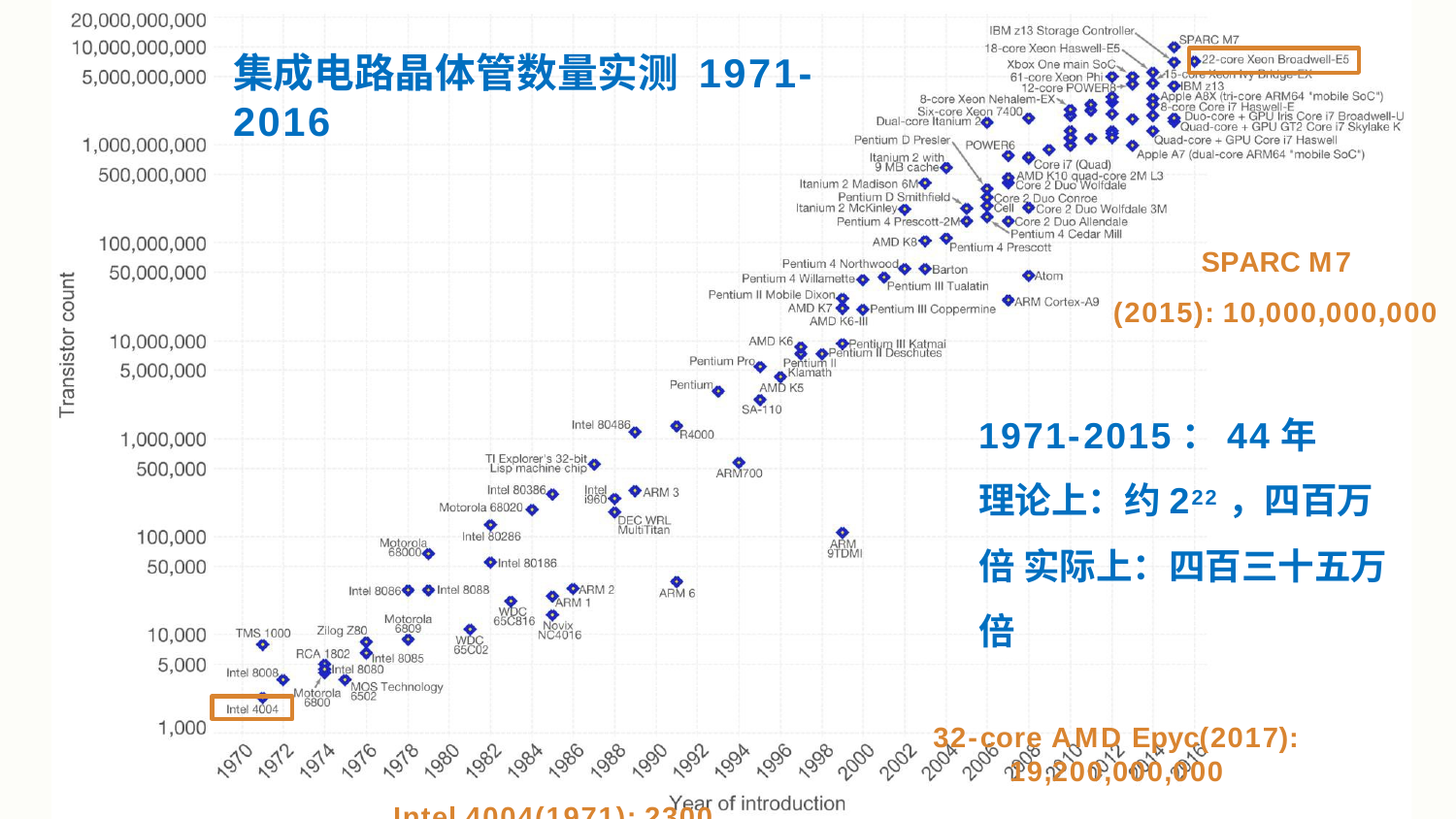

# 集成电路晶体管数量实测 1971-2016

SPARC M7 (2015): 10,000,000,000

1971-2015：44年
理论上：约222，四百万倍 实际上：四百三十五万倍

32-core AMD Epyc(2017): 19,200,000,000
Intel 4004(1971): 2300